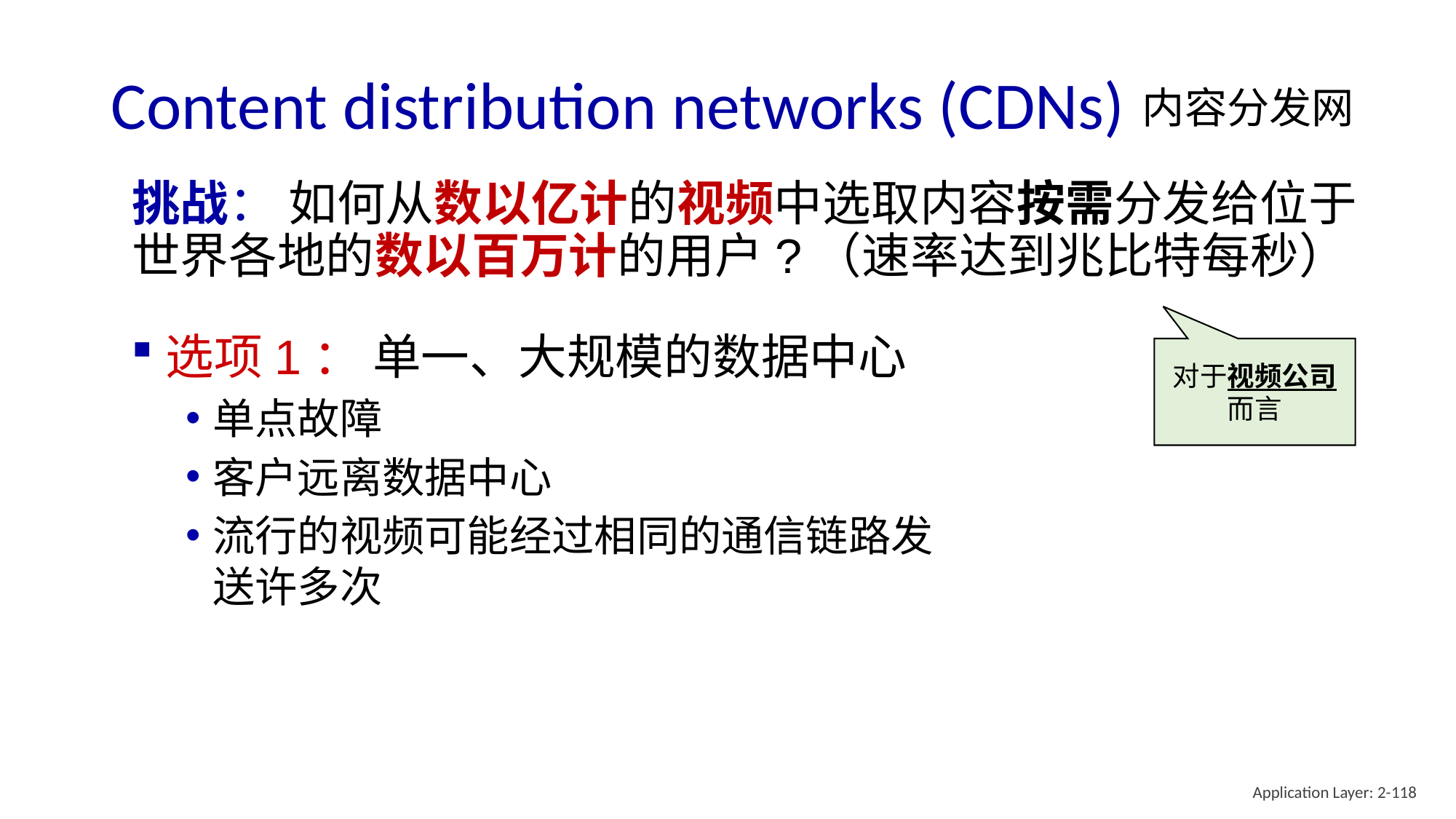

# Content distribution networks (CDNs)
内容分发网
挑战： 如何从数以亿计的视频中选取内容按需分发给位于世界各地的数以百万计的用户?（速率达到兆比特每秒）

选项1： 单一、大规模的数据中心
单点故障
客户远离数据中心
流行的视频可能经过相同的通信链路发送许多次

对于视频公司而言
Application Layer: 2-118